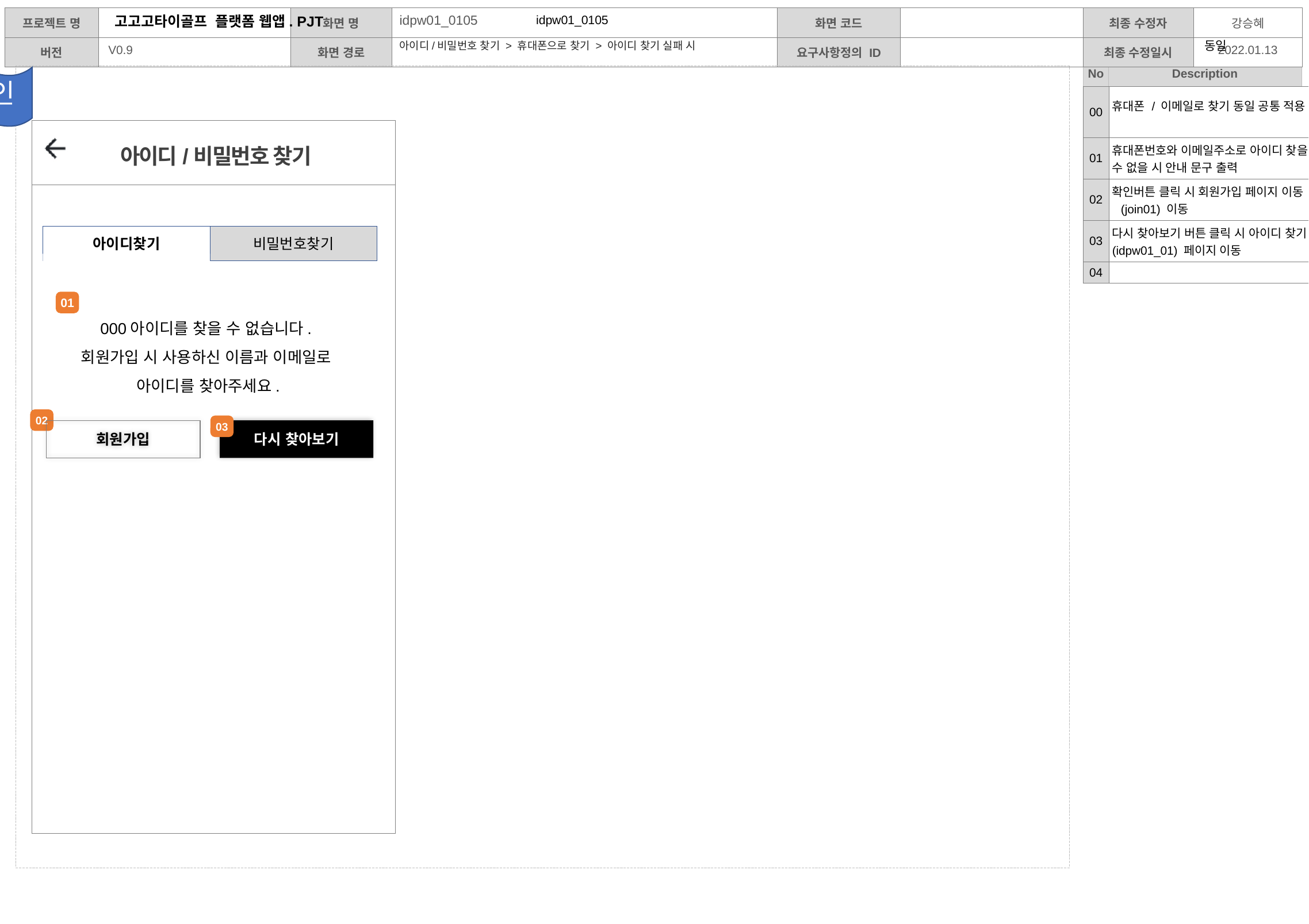

idpw01_0105
idpw01_0105

아이디/비밀번호 찾기 > 휴대폰으로 찾기 > 아이디 찾기 실패 시

동일
디자인
| 00 | 휴대폰 / 이메일로 찾기 동일 공통 적용 |
| --- | --- |
| 01 | 휴대폰번호와 이메일주소로 아이디 찾을 수 없을 시 안내 문구 출력 |
| 02 | 확인버튼 클릭 시 회원가입 페이지 이동 (join01) 이동 |
| 03 | 다시 찾아보기 버튼 클릭 시 아이디 찾기 (idpw01\_01) 페이지 이동 |
| 04 |  |
아이디/비밀번호 찾기
아이디찾기
비밀번호찾기

01
000아이디를 찾을 수 없습니다.
회원가입 시 사용하신 이름과 이메일로
아이디를 찾아주세요.
02
03
회원가입
다시 찾아보기